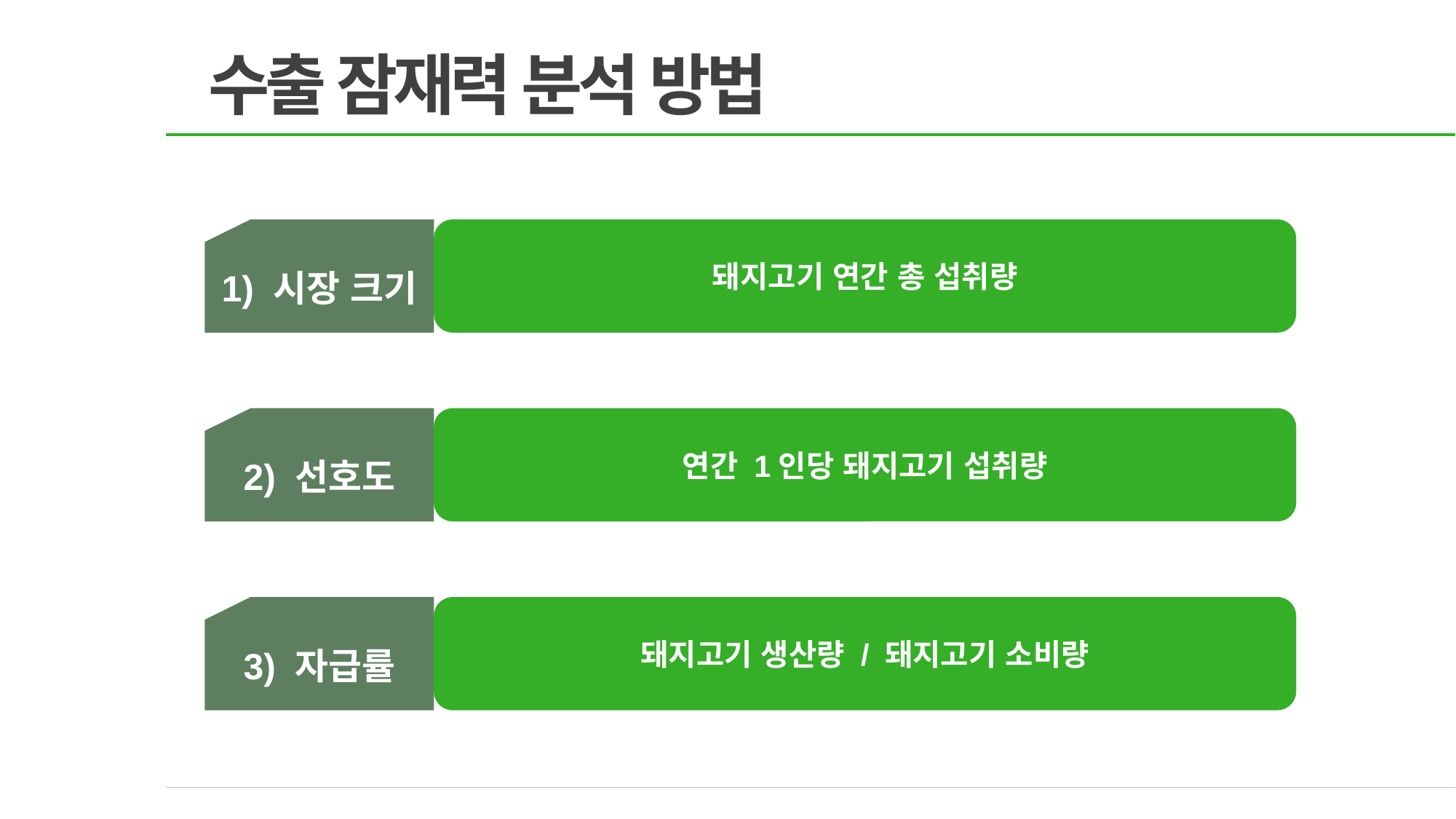

수출 잠재력 분석 방법
1) 시장 크기
돼지고기 연간 총 섭취량
2) 선호도
연간 1인당 돼지고기 섭취량
3) 자급률
돼지고기 생산량 / 돼지고기 소비량